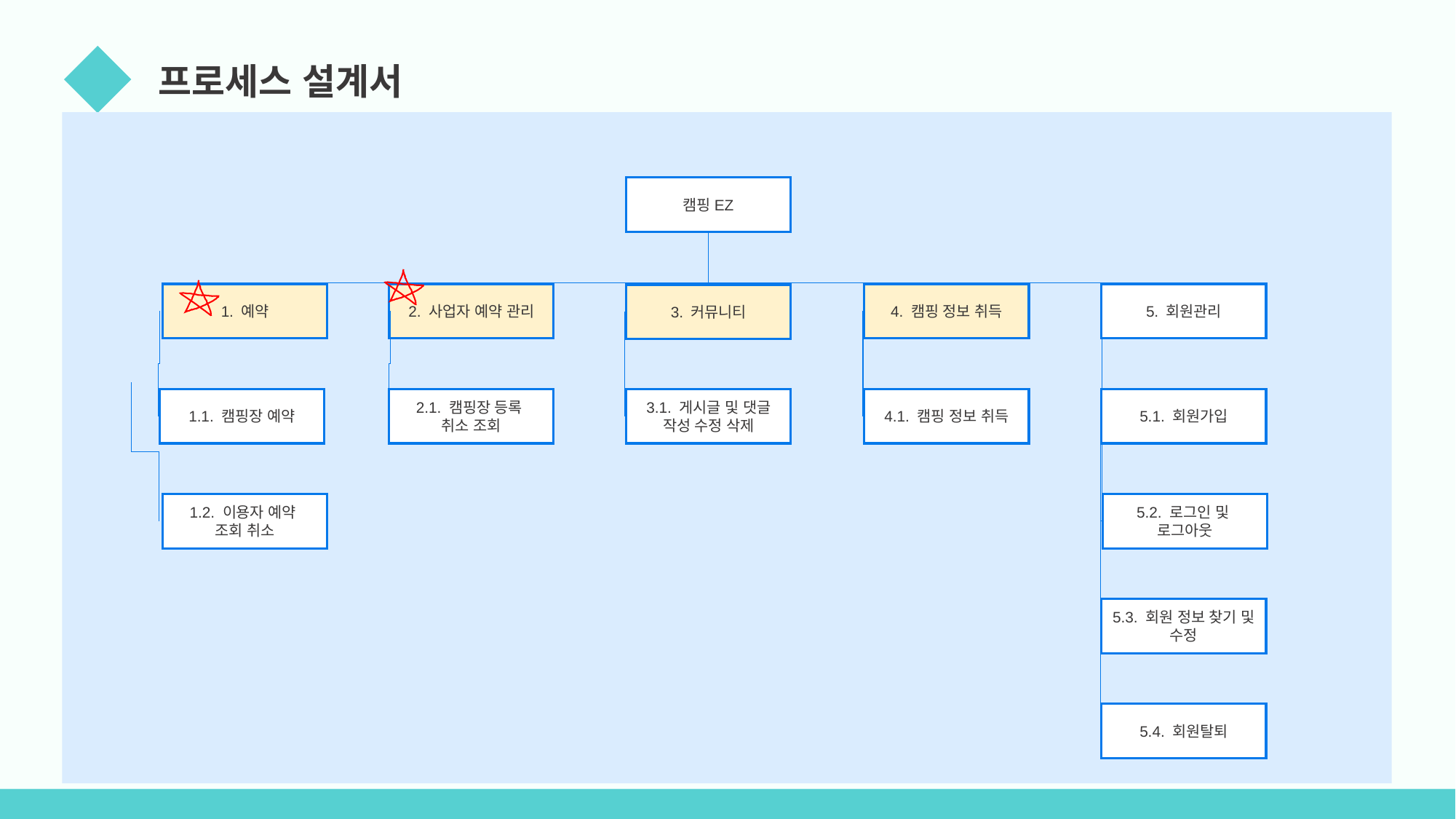

01
프로세스 설계서

캠핑EZ

1. 예약
2. 사업자 예약 관리
4. 캠핑 정보 취득
5. 회원관리
3. 커뮤니티
1.1. 캠핑장 예약
2.1. 캠핑장 등록
취소 조회
3.1. 게시글 및 댓글
작성 수정 삭제
4.1. 캠핑 정보 취득
5.1. 회원가입
1.2. 이용자 예약
조회 취소
5.2. 로그인 및
로그아웃
5.3. 회원 정보 찾기 및 수정
5.4. 회원탈퇴